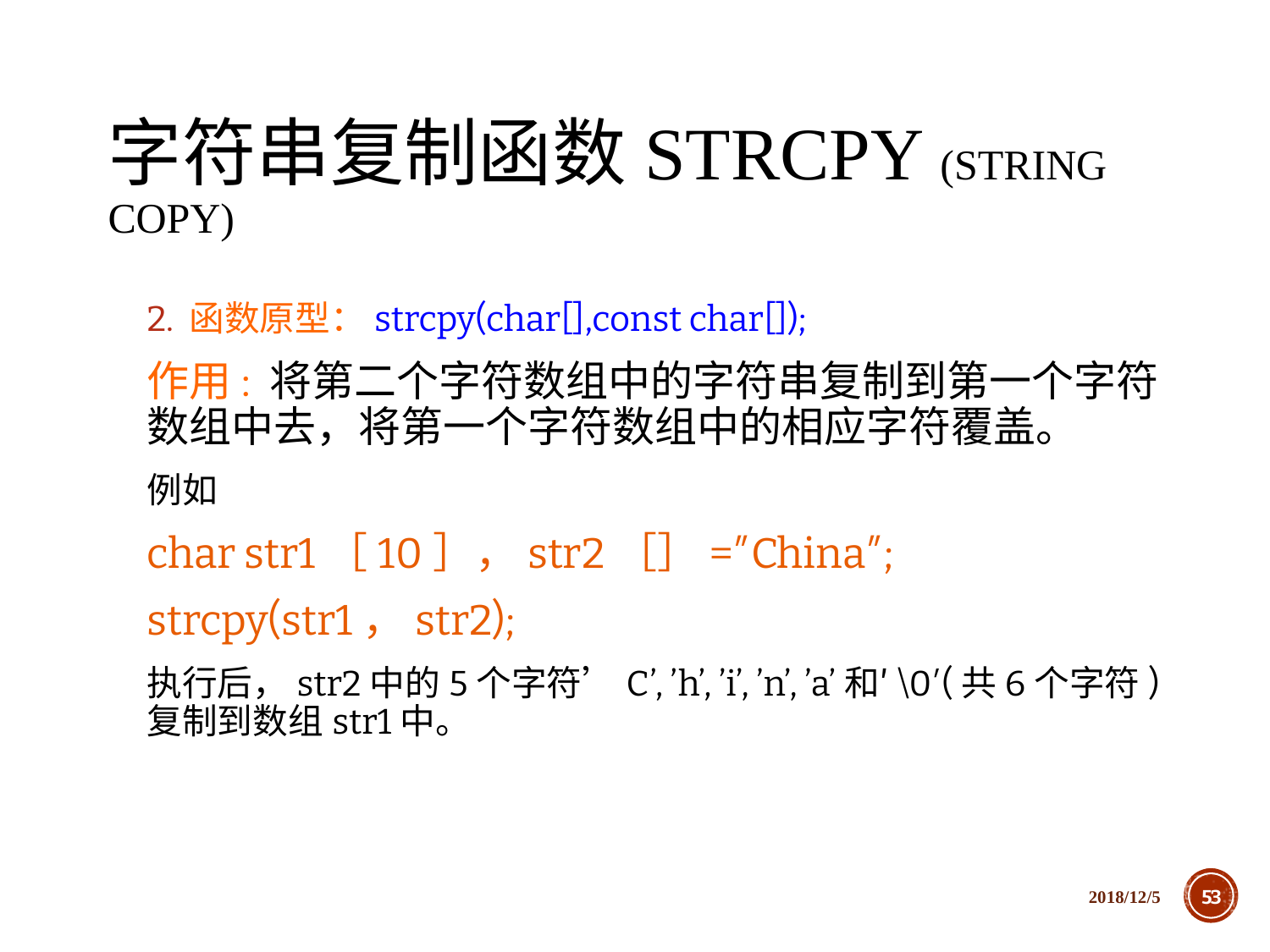

# 字符串复制函数strcpy (string copy)
2. 函数原型：strcpy(char[],const char[]);
作用: 将第二个字符数组中的字符串复制到第一个字符数组中去，将第一个字符数组中的相应字符覆盖。
例如
char str1［10］，str2［］=″China″;
strcpy(str1，str2);
执行后，str2中的5个字符’C’, ’h’, ’i’, ’n’, ’a’和′\0′(共6个字符)复制到数组str1中。

2018/12/5
53